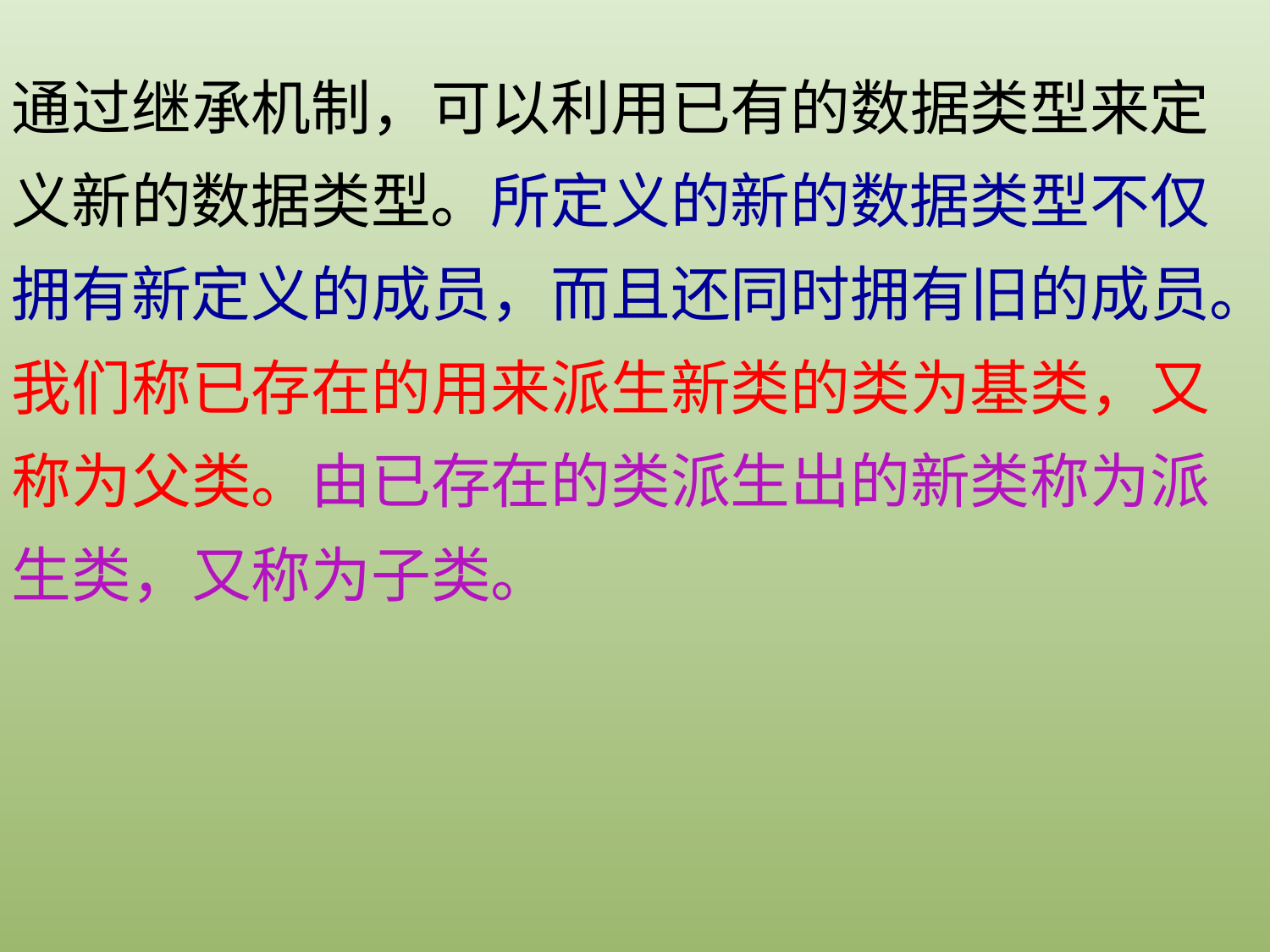

通过继承机制，可以利用已有的数据类型来定义新的数据类型。所定义的新的数据类型不仅拥有新定义的成员，而且还同时拥有旧的成员。我们称已存在的用来派生新类的类为基类，又称为父类。由已存在的类派生出的新类称为派生类，又称为子类。
714